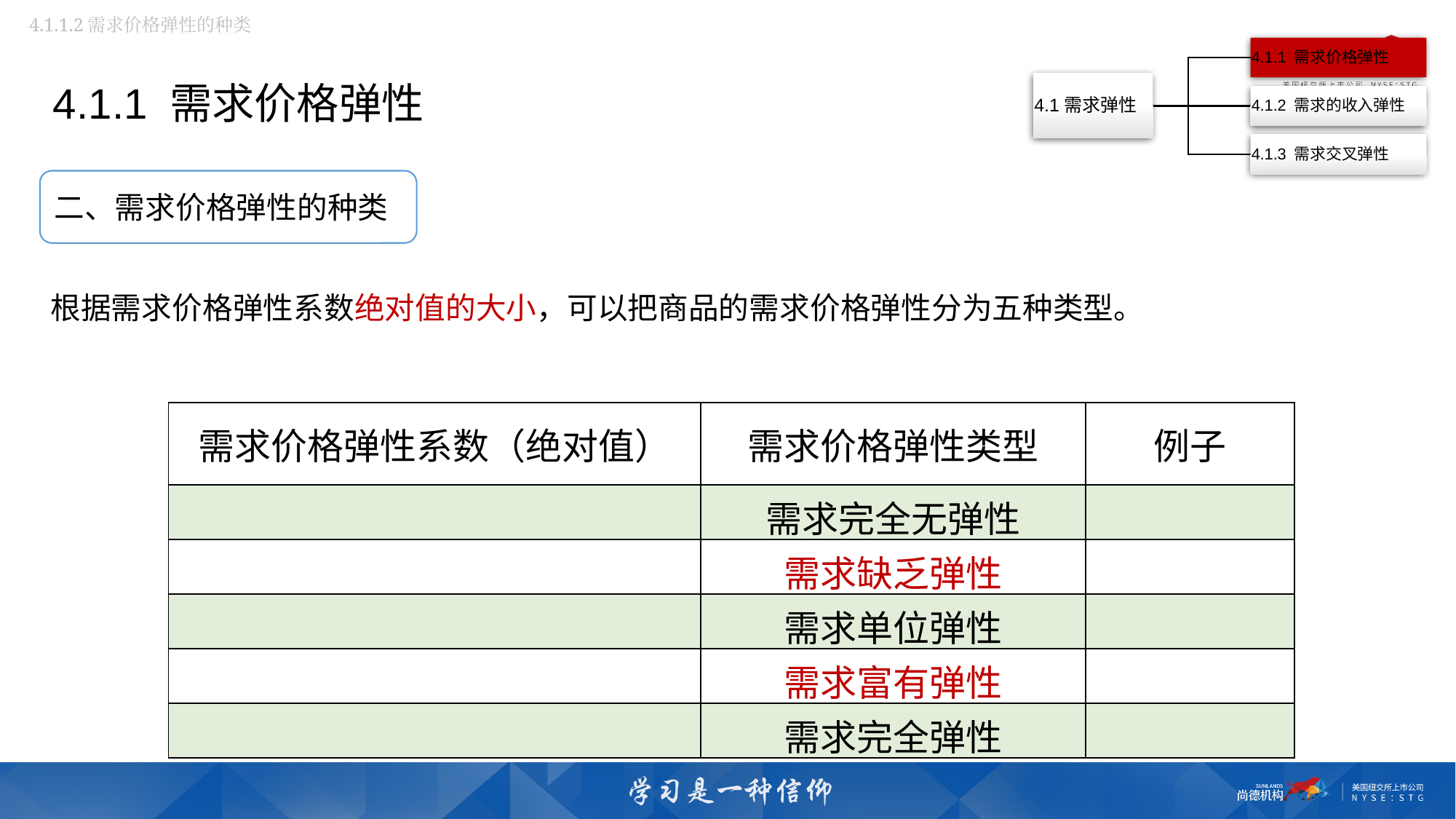

4.1.1.2需求价格弹性的种类

4.1需求弹性
4.1.1 需求价格弹性
4.1.2 需求的收入弹性
4.1.3 需求交叉弹性
4.1.1 需求价格弹性
二、需求价格弹性的种类
根据需求价格弹性系数绝对值的大小，可以把商品的需求价格弹性分为五种类型。
| 需求价格弹性系数（绝对值） | 需求价格弹性类型 | 例子 |
| --- | --- | --- |
|  | 需求完全无弹性 |  |
|  | 需求缺乏弹性 |  |
|  | 需求单位弹性 |  |
|  | 需求富有弹性 |  |
|  | 需求完全弹性 |  |